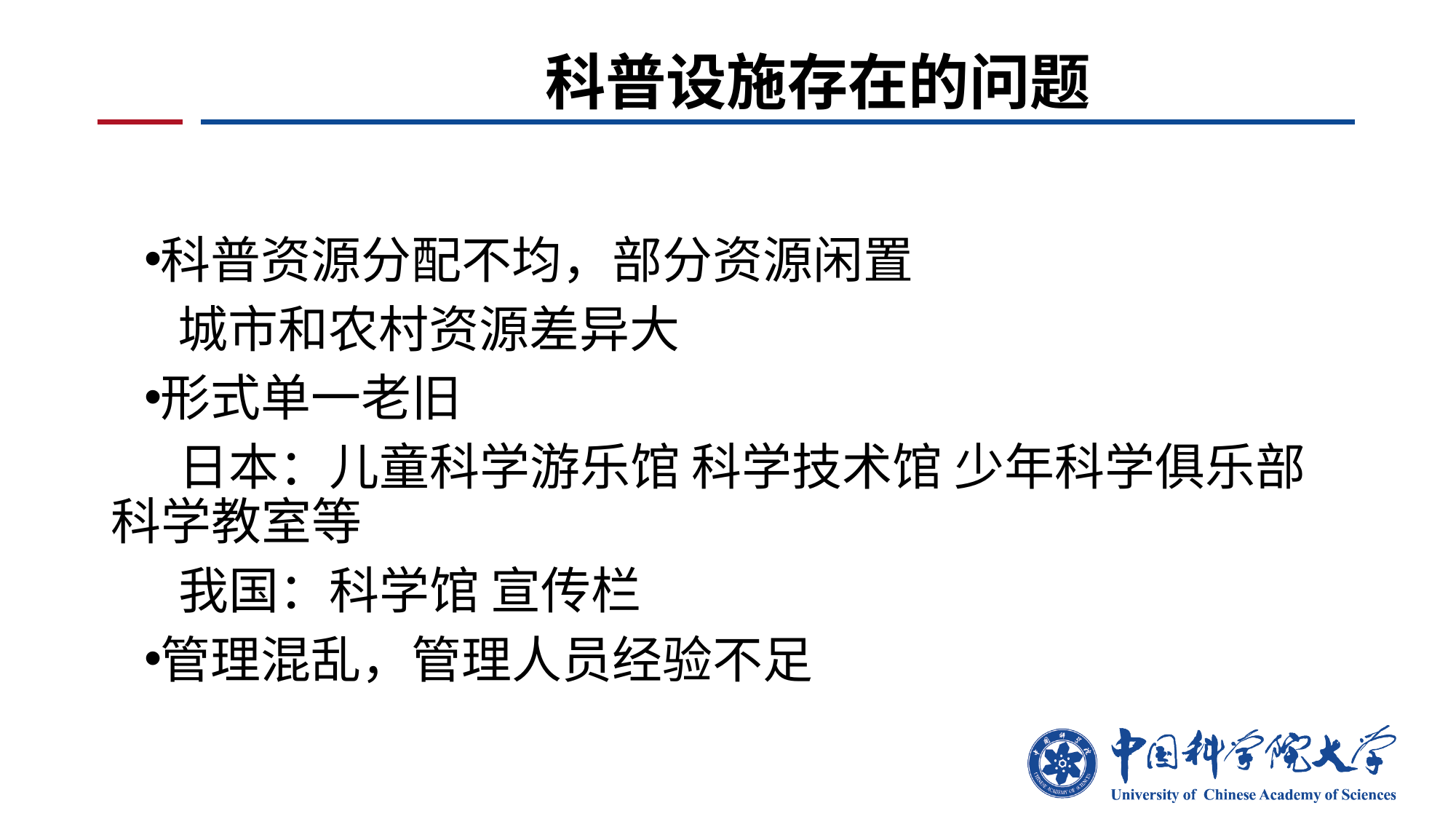

# 科普设施存在的问题

科普资源分配不均，部分资源闲置
  城市和农村资源差异大
形式单一老旧
     日本：儿童科学游乐馆 科学技术馆 少年科学俱乐部 科学教室等
     我国：科学馆 宣传栏
管理混乱，管理人员经验不足